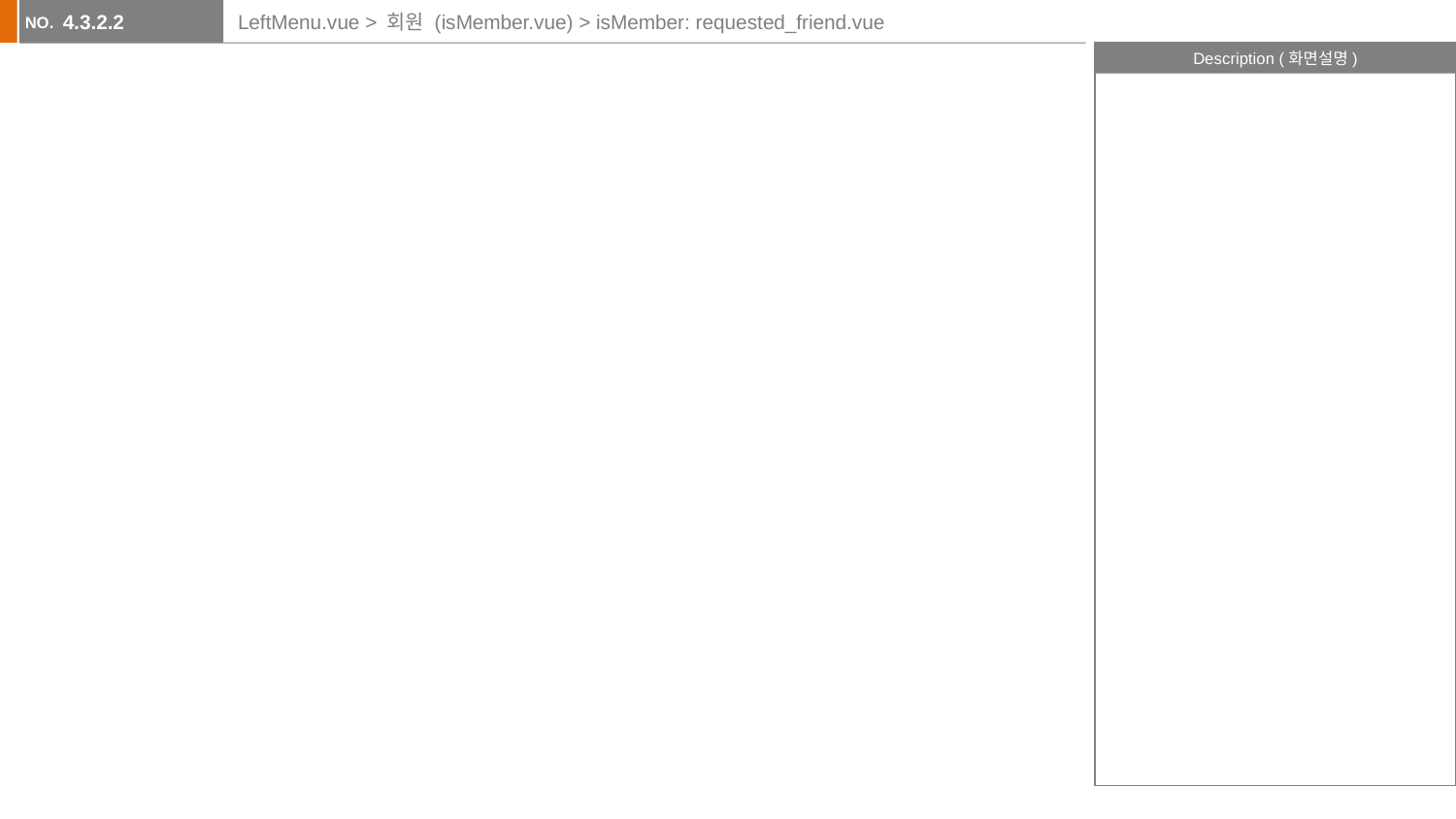

4.3.2.2

# LeftMenu.vue > 회원 (isMember.vue) > isMember: requested_friend.vue